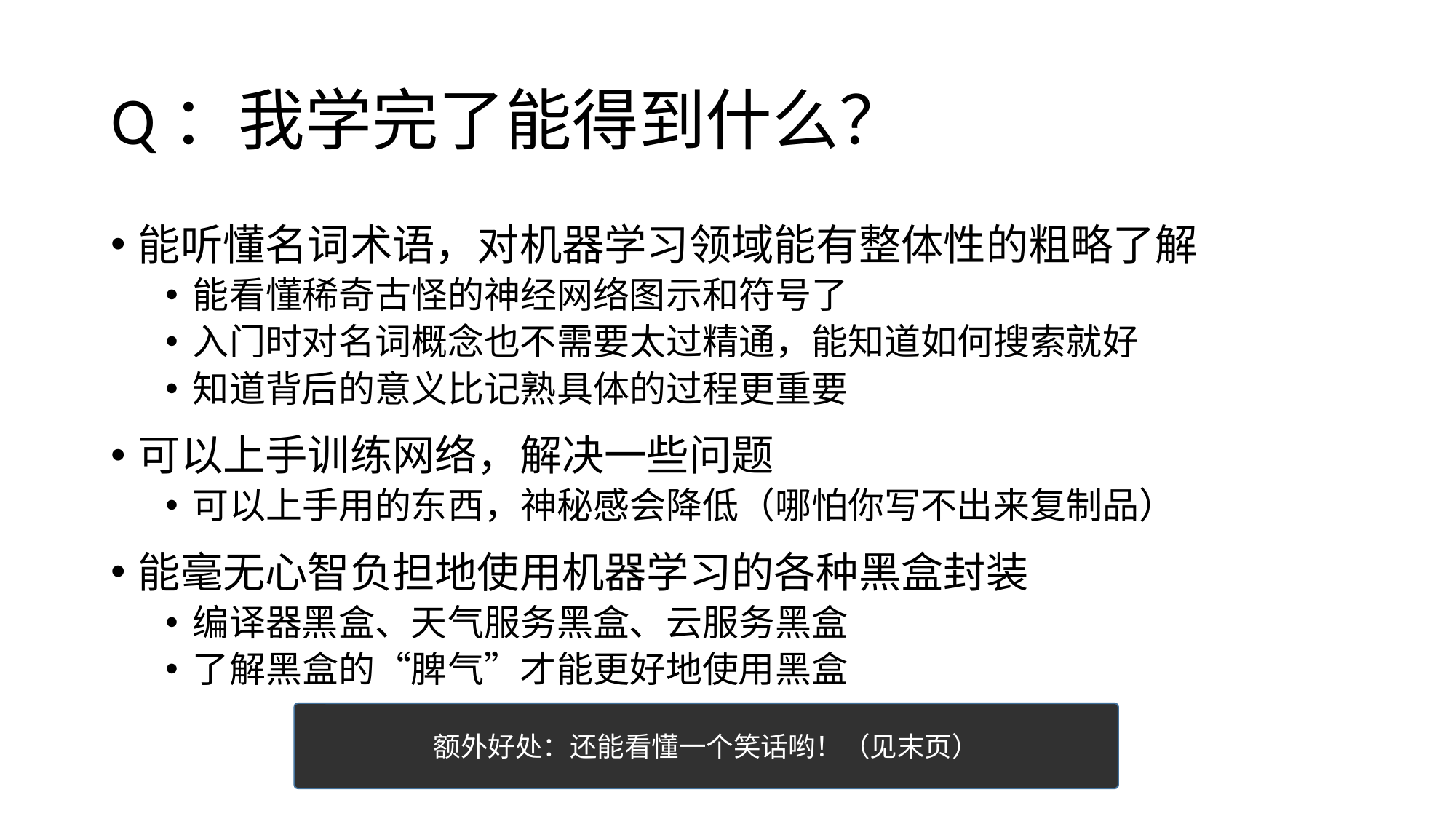

# Q：我学完了能得到什么？
能听懂名词术语，对机器学习领域能有整体性的粗略了解
能看懂稀奇古怪的神经网络图示和符号了
入门时对名词概念也不需要太过精通，能知道如何搜索就好
知道背后的意义比记熟具体的过程更重要
可以上手训练网络，解决一些问题
可以上手用的东西，神秘感会降低（哪怕你写不出来复制品）
能毫无心智负担地使用机器学习的各种黑盒封装
编译器黑盒、天气服务黑盒、云服务黑盒
了解黑盒的“脾气”才能更好地使用黑盒
额外好处：还能看懂一个笑话哟！（见末页）